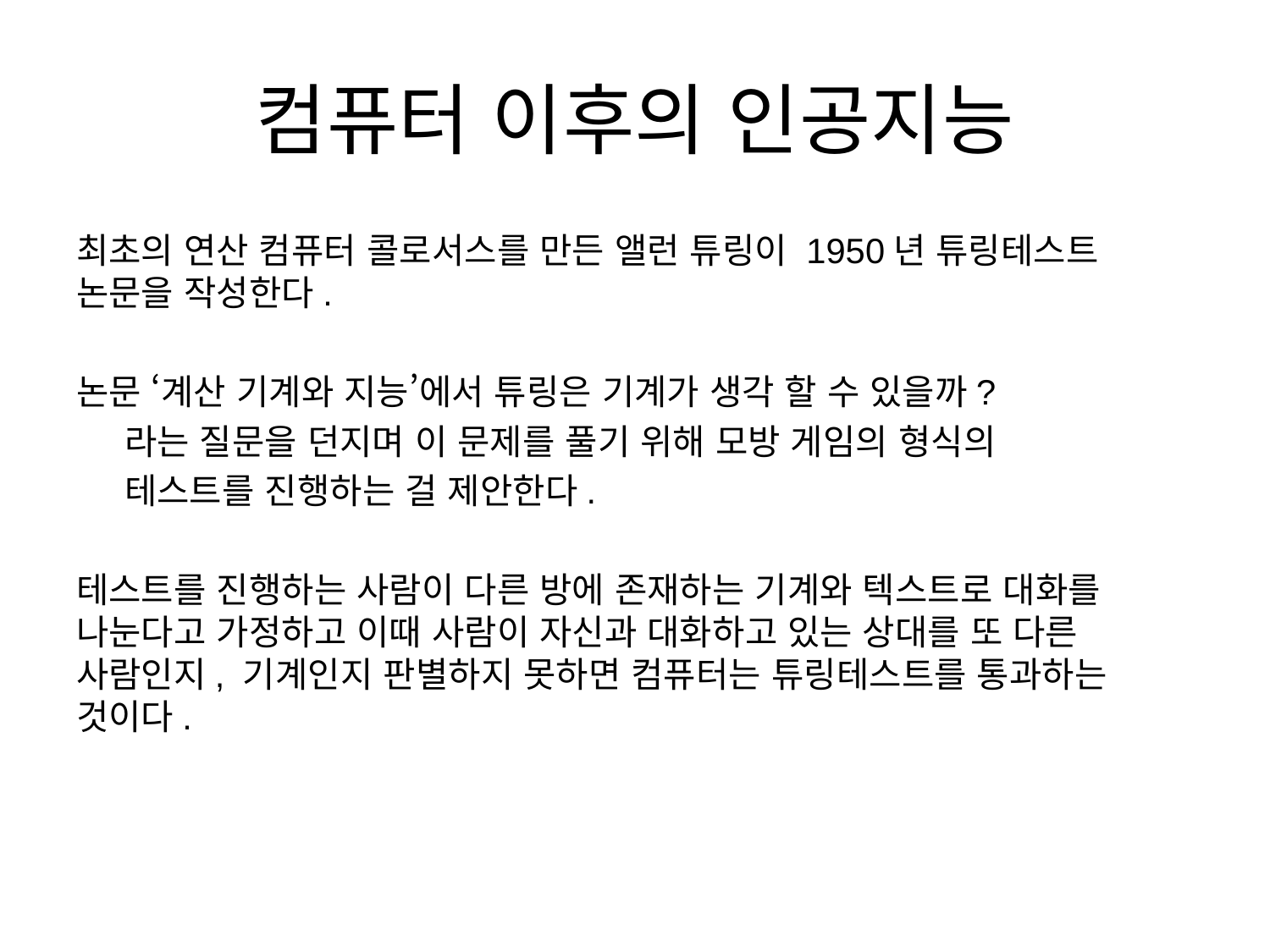

# 컴퓨터 이후의 인공지능
최초의 연산 컴퓨터 콜로서스를 만든 앨런 튜링이 1950년 튜링테스트 논문을 작성한다.

논문 ‘계산 기계와 지능’에서 튜링은 기계가 생각 할 수 있을까?
    라는 질문을 던지며 이 문제를 풀기 위해 모방 게임의 형식의
    테스트를 진행하는 걸 제안한다.

테스트를 진행하는 사람이 다른 방에 존재하는 기계와 텍스트로 대화를 나눈다고 가정하고 이때 사람이 자신과 대화하고 있는 상대를 또 다른 사람인지, 기계인지 판별하지 못하면 컴퓨터는 튜링테스트를 통과하는 것이다.